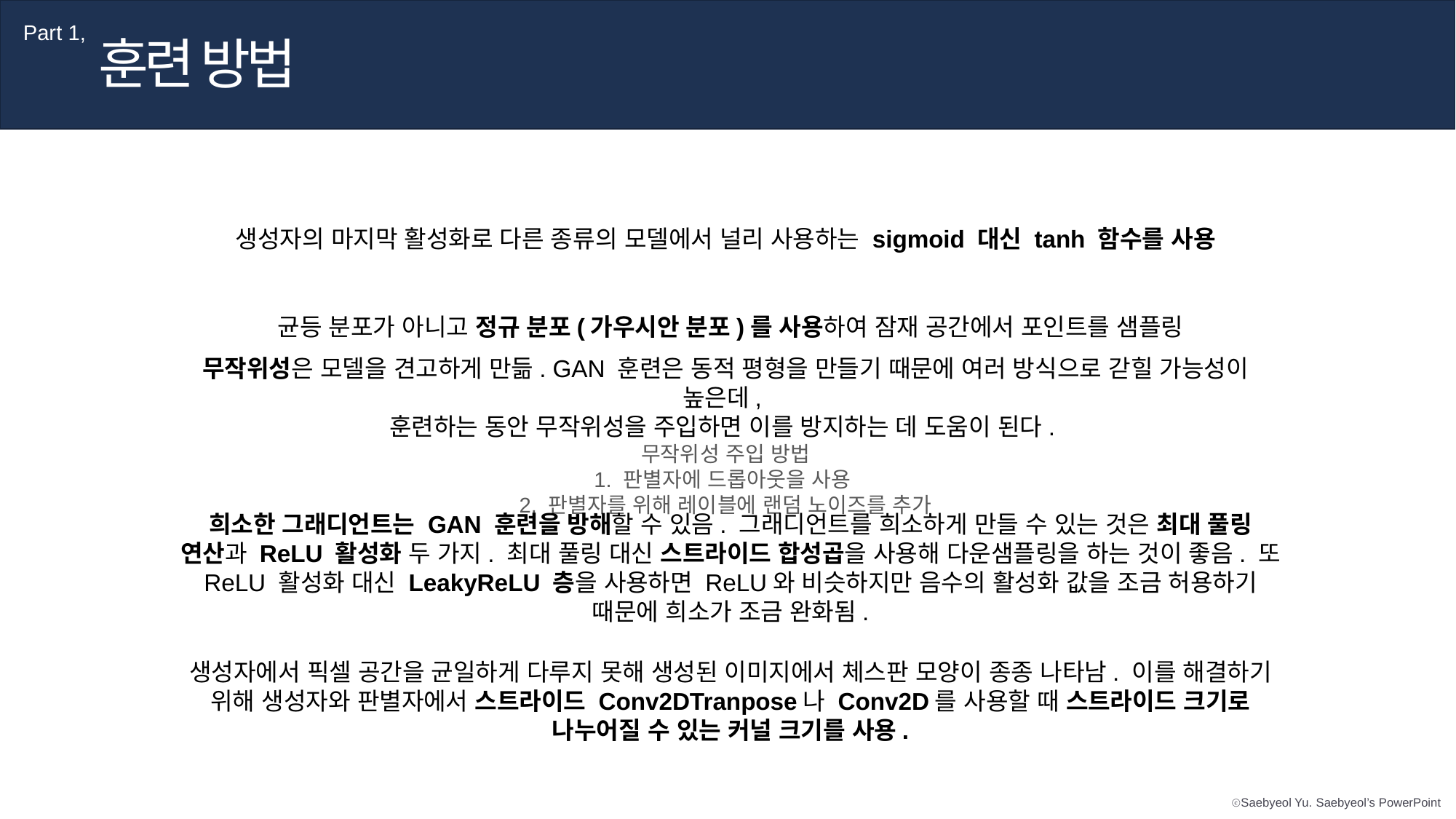

Part 1,
훈련 방법
생성자의 마지막 활성화로 다른 종류의 모델에서 널리 사용하는 sigmoid 대신 tanh 함수를 사용
균등 분포가 아니고 정규 분포(가우시안 분포)를 사용하여 잠재 공간에서 포인트를 샘플링
무작위성은 모델을 견고하게 만듦. GAN 훈련은 동적 평형을 만들기 때문에 여러 방식으로 갇힐 가능성이 높은데,
훈련하는 동안 무작위성을 주입하면 이를 방지하는 데 도움이 된다.
무작위성 주입 방법
1. 판별자에 드롭아웃을 사용
2. 판별자를 위해 레이블에 랜덤 노이즈를 추가
희소한 그래디언트는 GAN 훈련을 방해할 수 있음. 그래디언트를 희소하게 만들 수 있는 것은 최대 풀링 연산과 ReLU 활성화 두 가지. 최대 풀링 대신 스트라이드 합성곱을 사용해 다운샘플링을 하는 것이 좋음. 또 ReLU 활성화 대신 LeakyReLU 층을 사용하면 ReLU와 비슷하지만 음수의 활성화 값을 조금 허용하기 때문에 희소가 조금 완화됨.
생성자에서 픽셀 공간을 균일하게 다루지 못해 생성된 이미지에서 체스판 모양이 종종 나타남. 이를 해결하기 위해 생성자와 판별자에서 스트라이드 Conv2DTranpose나 Conv2D를 사용할 때 스트라이드 크기로 나누어질 수 있는 커널 크기를 사용.